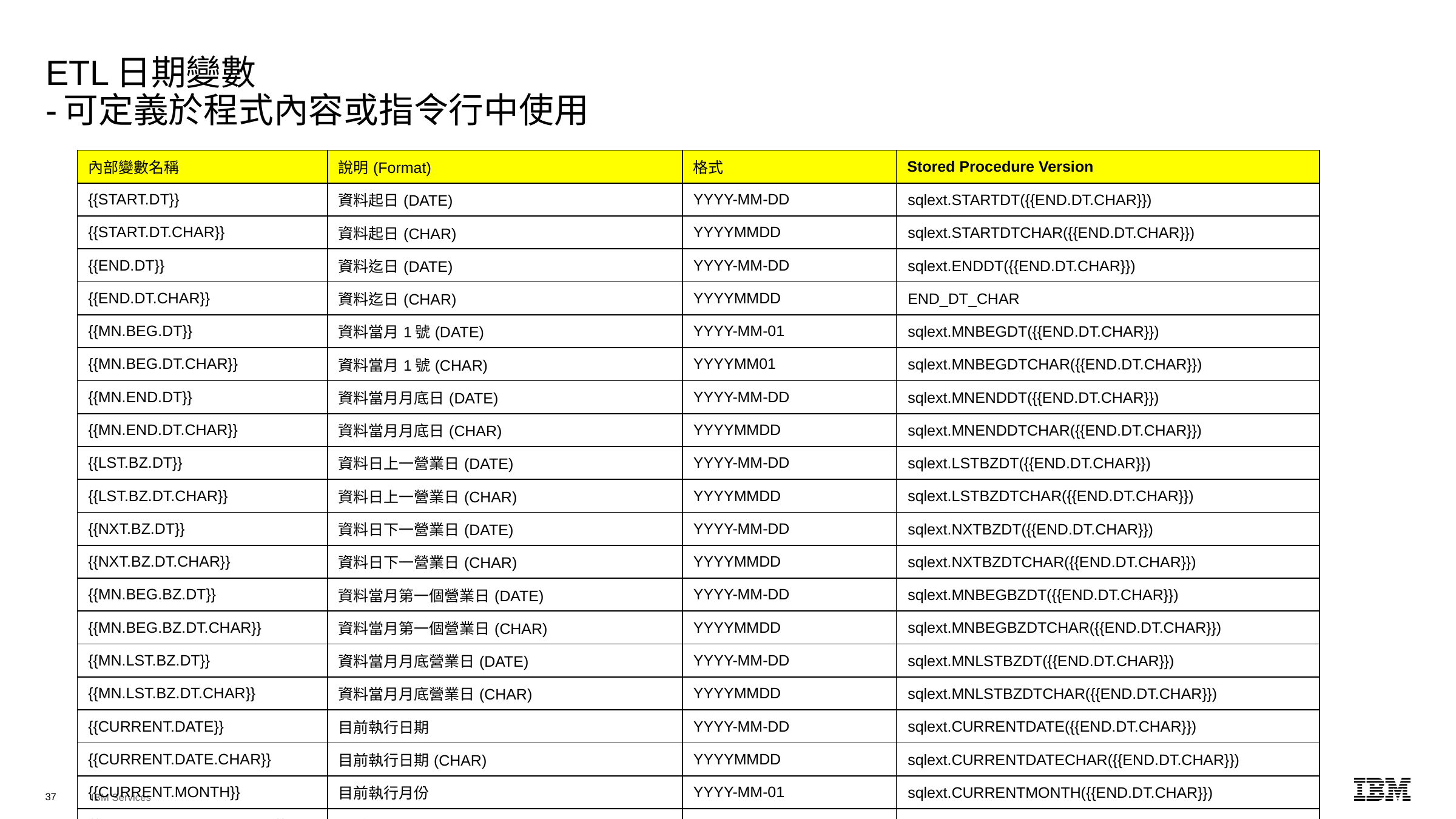

# ETL日期變數 -可定義於程式內容或指令行中使用
| 內部變數名稱 | 說明(Format) | 格式 | Stored Procedure Version |
| --- | --- | --- | --- |
| {{START.DT}} | 資料起日(DATE) | YYYY-MM-DD | sqlext.STARTDT({{END.DT.CHAR}}) |
| {{START.DT.CHAR}} | 資料起日(CHAR) | YYYYMMDD | sqlext.STARTDTCHAR({{END.DT.CHAR}}) |
| {{END.DT}} | 資料迄日(DATE) | YYYY-MM-DD | sqlext.ENDDT({{END.DT.CHAR}}) |
| {{END.DT.CHAR}} | 資料迄日(CHAR) | YYYYMMDD | END\_DT\_CHAR |
| {{MN.BEG.DT}} | 資料當月1號(DATE) | YYYY-MM-01 | sqlext.MNBEGDT({{END.DT.CHAR}}) |
| {{MN.BEG.DT.CHAR}} | 資料當月1號(CHAR) | YYYYMM01 | sqlext.MNBEGDTCHAR({{END.DT.CHAR}}) |
| {{MN.END.DT}} | 資料當月月底日(DATE) | YYYY-MM-DD | sqlext.MNENDDT({{END.DT.CHAR}}) |
| {{MN.END.DT.CHAR}} | 資料當月月底日(CHAR) | YYYYMMDD | sqlext.MNENDDTCHAR({{END.DT.CHAR}}) |
| {{LST.BZ.DT}} | 資料日上一營業日(DATE) | YYYY-MM-DD | sqlext.LSTBZDT({{END.DT.CHAR}}) |
| {{LST.BZ.DT.CHAR}} | 資料日上一營業日(CHAR) | YYYYMMDD | sqlext.LSTBZDTCHAR({{END.DT.CHAR}}) |
| {{NXT.BZ.DT}} | 資料日下一營業日(DATE) | YYYY-MM-DD | sqlext.NXTBZDT({{END.DT.CHAR}}) |
| {{NXT.BZ.DT.CHAR}} | 資料日下一營業日(CHAR) | YYYYMMDD | sqlext.NXTBZDTCHAR({{END.DT.CHAR}}) |
| {{MN.BEG.BZ.DT}} | 資料當月第一個營業日(DATE) | YYYY-MM-DD | sqlext.MNBEGBZDT({{END.DT.CHAR}}) |
| {{MN.BEG.BZ.DT.CHAR}} | 資料當月第一個營業日(CHAR) | YYYYMMDD | sqlext.MNBEGBZDTCHAR({{END.DT.CHAR}}) |
| {{MN.LST.BZ.DT}} | 資料當月月底營業日(DATE) | YYYY-MM-DD | sqlext.MNLSTBZDT({{END.DT.CHAR}}) |
| {{MN.LST.BZ.DT.CHAR}} | 資料當月月底營業日(CHAR) | YYYYMMDD | sqlext.MNLSTBZDTCHAR({{END.DT.CHAR}}) |
| {{CURRENT.DATE}} | 目前執行日期 | YYYY-MM-DD | sqlext.CURRENTDATE({{END.DT.CHAR}}) |
| {{CURRENT.DATE.CHAR}} | 目前執行日期(CHAR) | YYYYMMDD | sqlext.CURRENTDATECHAR({{END.DT.CHAR}}) |
| {{CURRENT.MONTH}} | 目前執行月份 | YYYY-MM-01 | sqlext.CURRENTMONTH({{END.DT.CHAR}}) |
| {{CURRENT.MONTH.CHAR}} | 目前執行月份(CHAR) | YYYYMM01 | sqlext.CURRENTMONTHCHAR({{END.DT.CHAR}}) |
| {{CURRENT.YEAR}} | 目前執行年 | YYYY | sqlext.CURRENTYEAR({{END.DT.CHAR}}) |